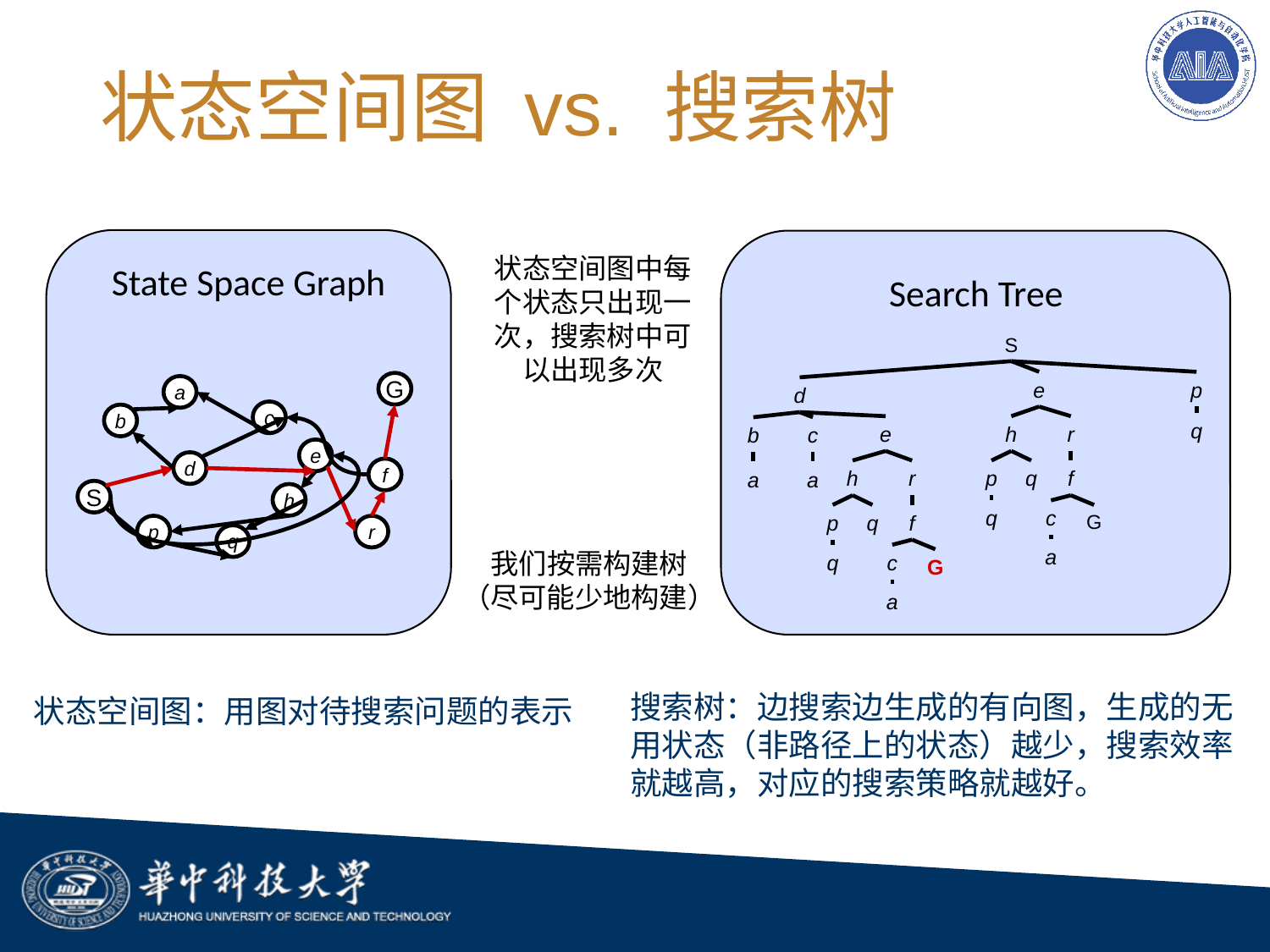

# 状态空间图 vs. 搜索树

状态空间图中每个状态只出现一次，搜索树中可以出现多次
State Space Graph
Search Tree
S
e
p
G
a
c
b
e
d
f
S
h
p
r
q
d
q
e
h
r
b
c
h
r
p
q
f
a
a
q
c
p
q
f
G
a
我们按需构建树
（尽可能少地构建）
q
c
G
a
搜索树：边搜索边生成的有向图，生成的无用状态（非路径上的状态）越少，搜索效率就越高，对应的搜索策略就越好。
状态空间图：用图对待搜索问题的表示